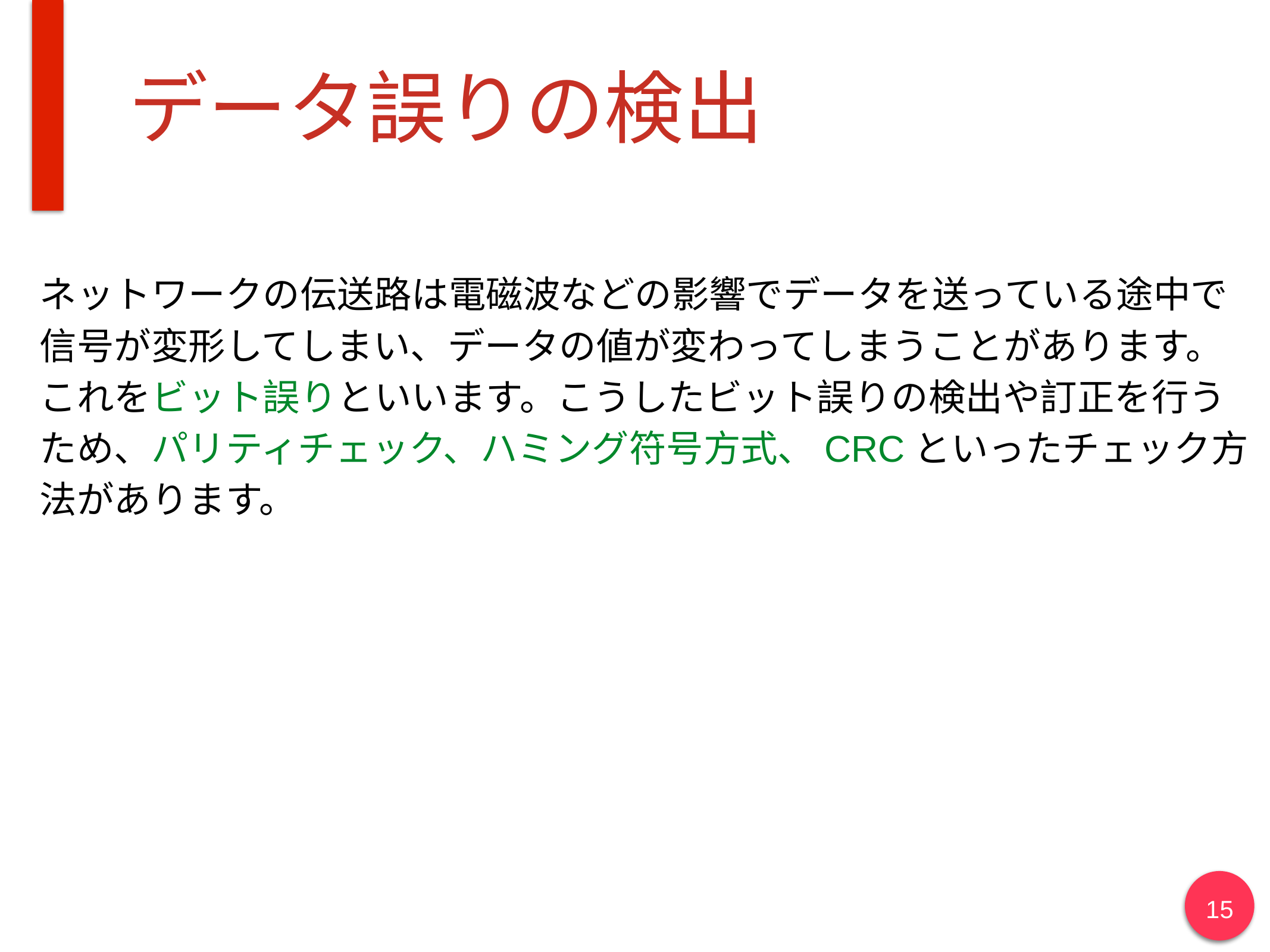

# データ誤りの検出
ネットワークの伝送路は電磁波などの影響でデータを送っている途中で信号が変形してしまい、データの値が変わってしまうことがあります。これをビット誤りといいます。こうしたビット誤りの検出や訂正を行うため、パリティチェック、ハミング符号方式、CRCといったチェック方法があります。
15